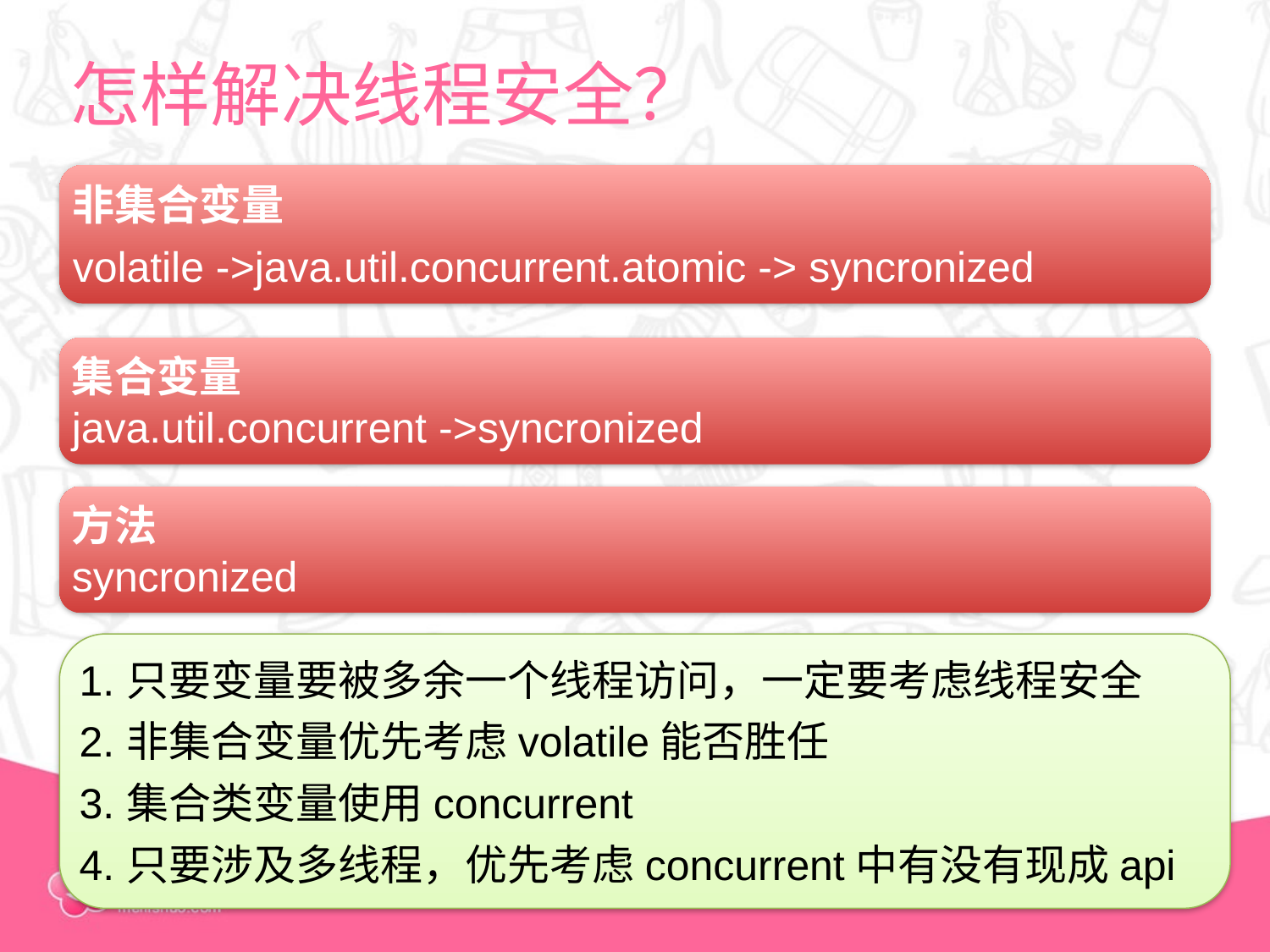

# 怎样解决线程安全？
非集合变量
volatile ->java.util.concurrent.atomic -> syncronized

集合变量
java.util.concurrent ->syncronized
方法
syncronized
只要变量要被多余一个线程访问，一定要考虑线程安全
非集合变量优先考虑volatile能否胜任
集合类变量使用concurrent
只要涉及多线程，优先考虑concurrent中有没有现成api